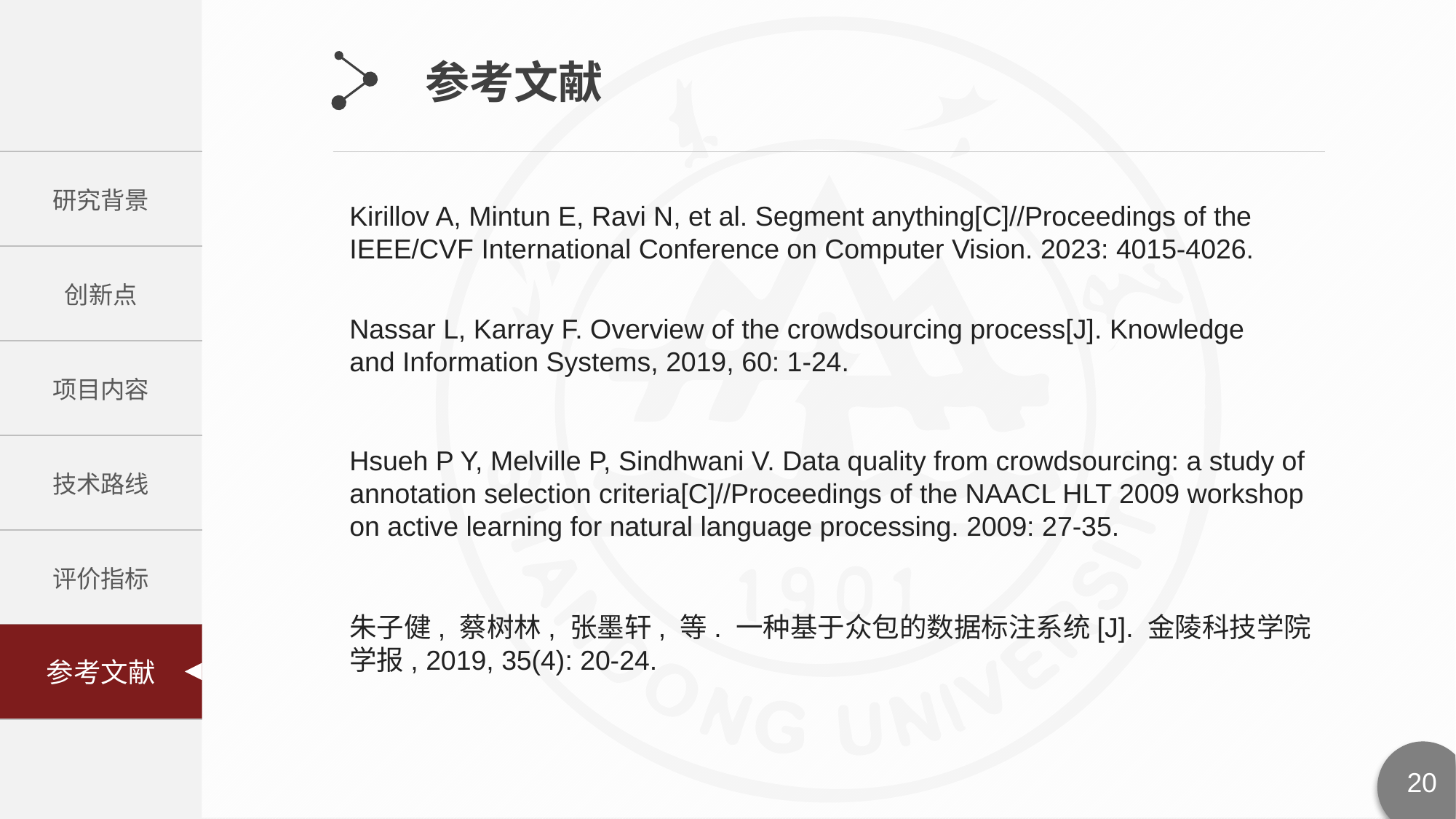

参考文献
Kirillov A, Mintun E, Ravi N, et al. Segment anything[C]//Proceedings of the IEEE/CVF International Conference on Computer Vision. 2023: 4015-4026.
Nassar L, Karray F. Overview of the crowdsourcing process[J]. Knowledge and Information Systems, 2019, 60: 1-24.
Hsueh P Y, Melville P, Sindhwani V. Data quality from crowdsourcing: a study of annotation selection criteria[C]//Proceedings of the NAACL HLT 2009 workshop on active learning for natural language processing. 2009: 27-35.
朱子健, 蔡树林, 张墨轩, 等. 一种基于众包的数据标注系统[J]. 金陵科技学院学报, 2019, 35(4): 20-24.